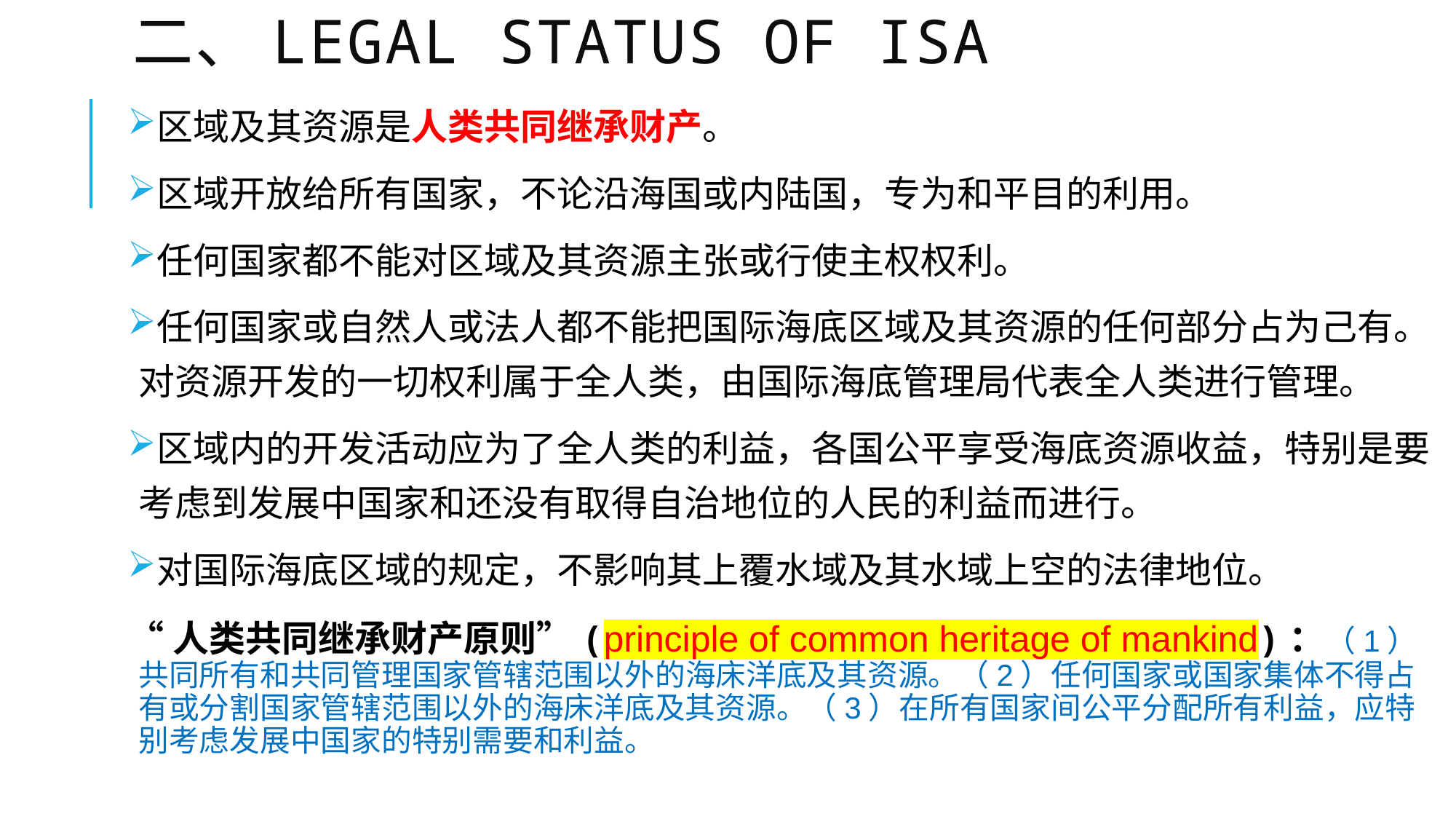

# 二、Legal Status of ISA
区域及其资源是人类共同继承财产。
区域开放给所有国家，不论沿海国或内陆国，专为和平目的利用。
任何国家都不能对区域及其资源主张或行使主权权利。
任何国家或自然人或法人都不能把国际海底区域及其资源的任何部分占为己有。对资源开发的一切权利属于全人类，由国际海底管理局代表全人类进行管理。
区域内的开发活动应为了全人类的利益，各国公平享受海底资源收益，特别是要考虑到发展中国家和还没有取得自治地位的人民的利益而进行。
对国际海底区域的规定，不影响其上覆水域及其水域上空的法律地位。
“人类共同继承财产原则”(principle of common heritage of mankind)：（1）共同所有和共同管理国家管辖范围以外的海床洋底及其资源。（2）任何国家或国家集体不得占有或分割国家管辖范围以外的海床洋底及其资源。（3）在所有国家间公平分配所有利益，应特别考虑发展中国家的特别需要和利益。